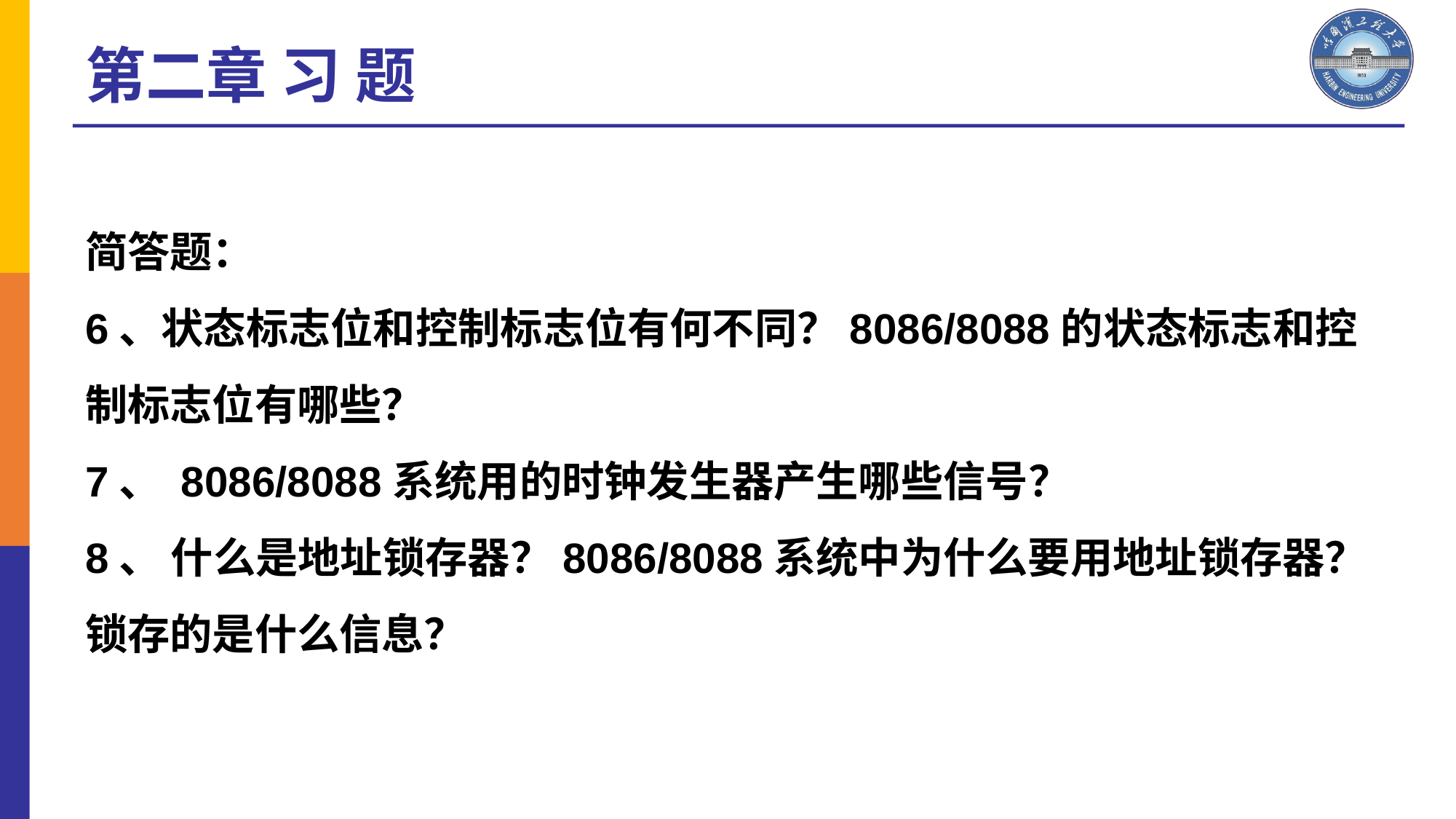

第二章 习 题
简答题：
6、状态标志位和控制标志位有何不同？8086/8088的状态标志和控制标志位有哪些？
7、 8086/8088系统用的时钟发生器产生哪些信号？
8、 什么是地址锁存器？8086/8088系统中为什么要用地址锁存器？锁存的是什么信息？